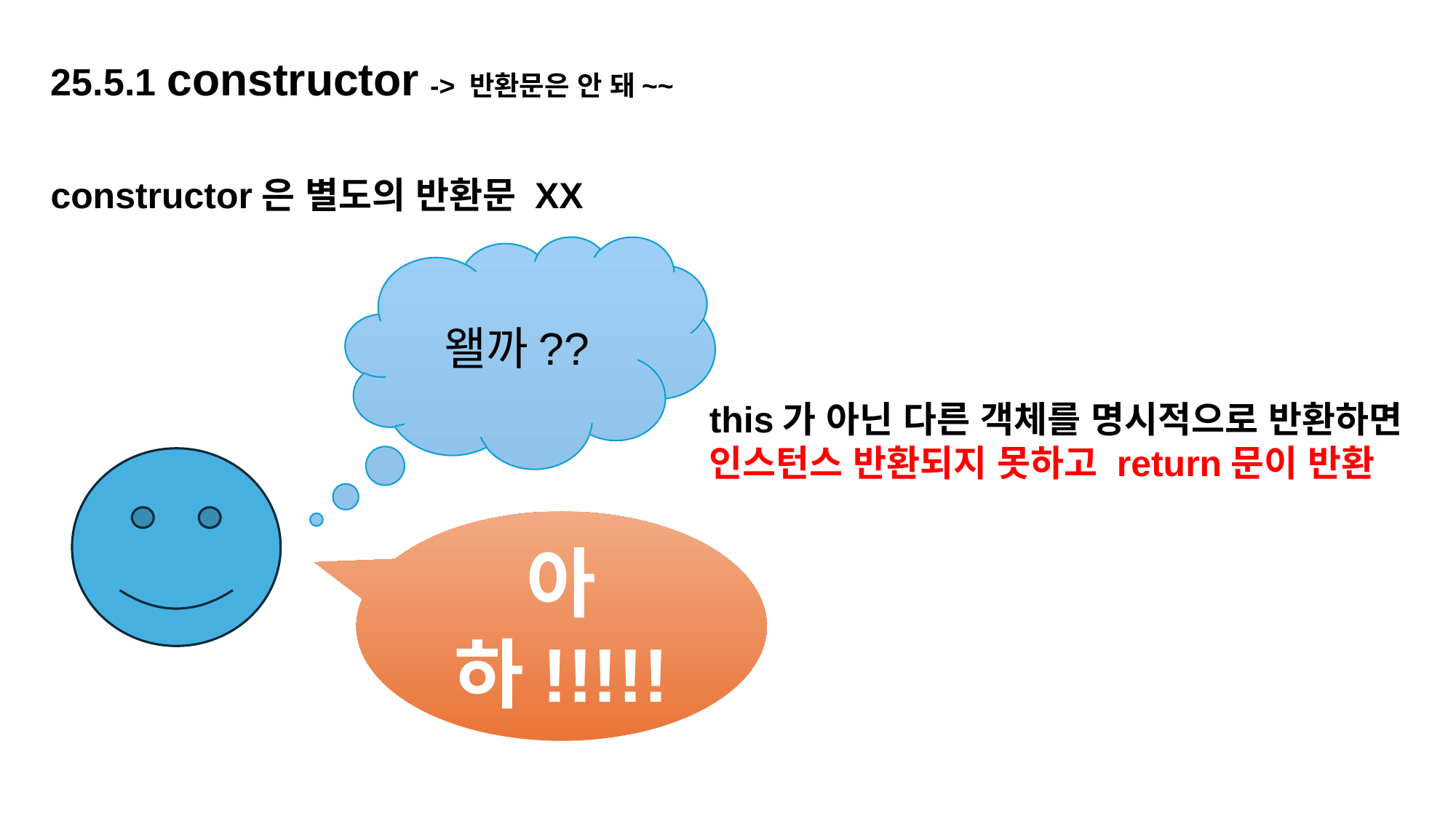

# 25.5.1 constructor -> 반환문은 안 돼~~
constructor은 별도의 반환문 XX
왤까??
this가 아닌 다른 객체를 명시적으로 반환하면
인스턴스 반환되지 못하고 return문이 반환

아하!!!!!